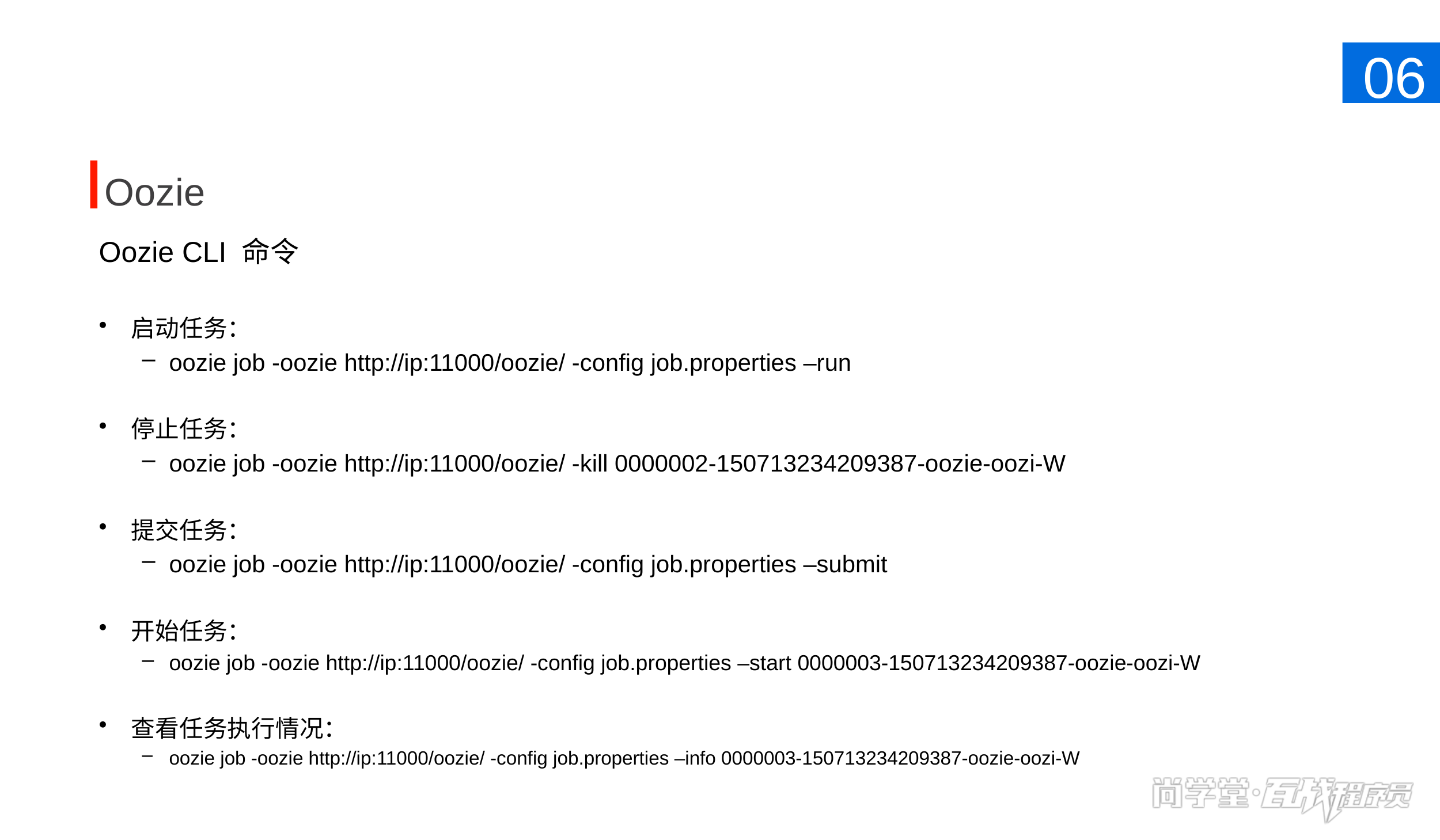

06

Oozie
Oozie CLI 命令

启动任务：
oozie job -oozie http://ip:11000/oozie/ -config job.properties –run

停止任务：
oozie job -oozie http://ip:11000/oozie/ -kill 0000002-150713234209387-oozie-oozi-W

提交任务：
oozie job -oozie http://ip:11000/oozie/ -config job.properties –submit

开始任务：
oozie job -oozie http://ip:11000/oozie/ -config job.properties –start 0000003-150713234209387-oozie-oozi-W

查看任务执行情况：
oozie job -oozie http://ip:11000/oozie/ -config job.properties –info 0000003-150713234209387-oozie-oozi-W